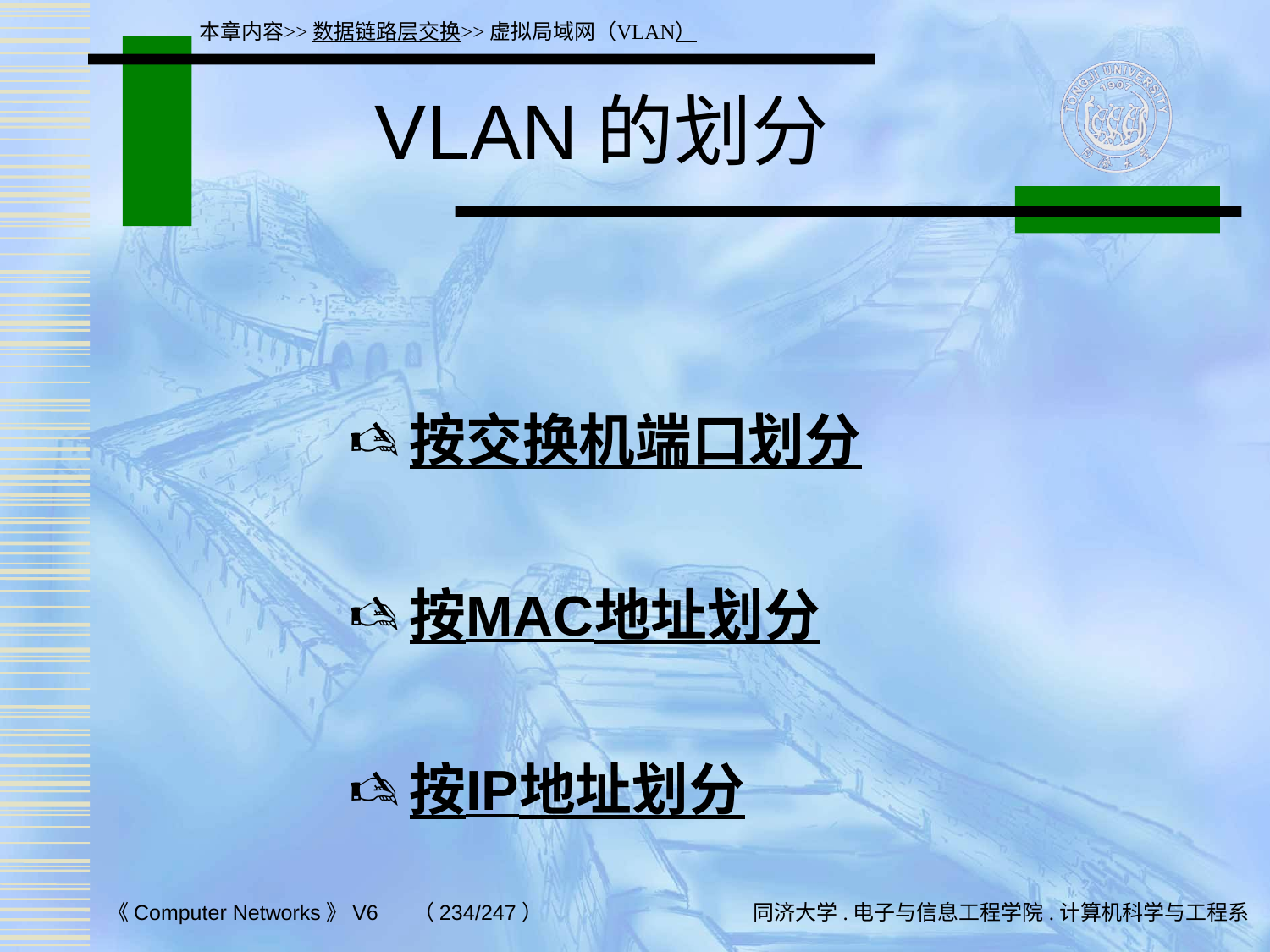

本章内容>>数据链路层交换>>虚拟局域网（VLAN）
# VLAN的划分
按交换机端口划分
按MAC地址划分
按IP地址划分